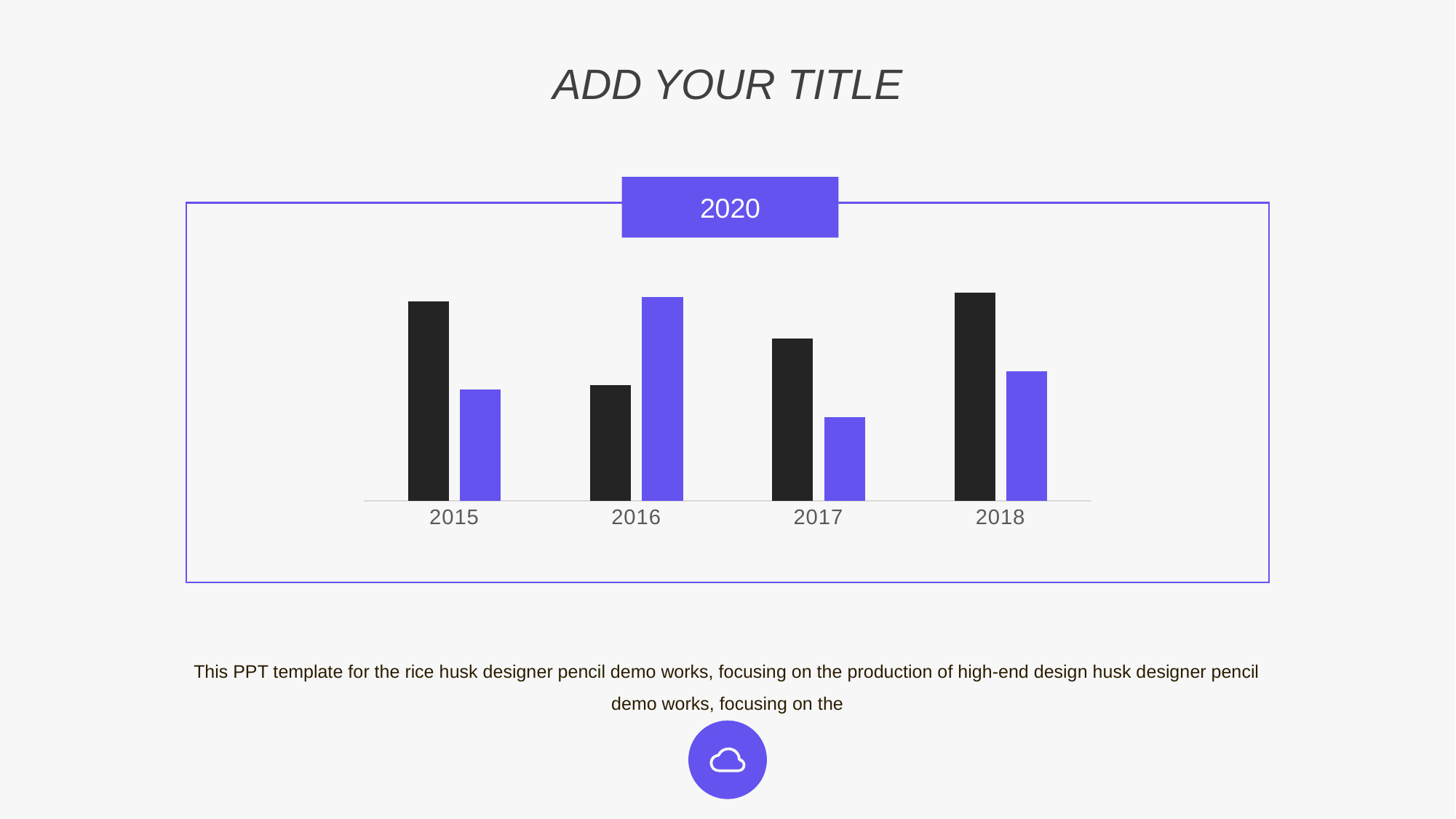

ADD YOUR TITLE
2020

### Chart

| Category | 系列 1 | 系列 2 |
|---|---|---|
| 2015 | 4.3 | 2.4 |
| 2016 | 2.5 | 4.4 |
| 2017 | 3.5 | 1.8 |
| 2018 | 4.5 | 2.8 |
This PPT template for the rice husk designer pencil demo works, focusing on the production of high-end design husk designer pencil demo works, focusing on the